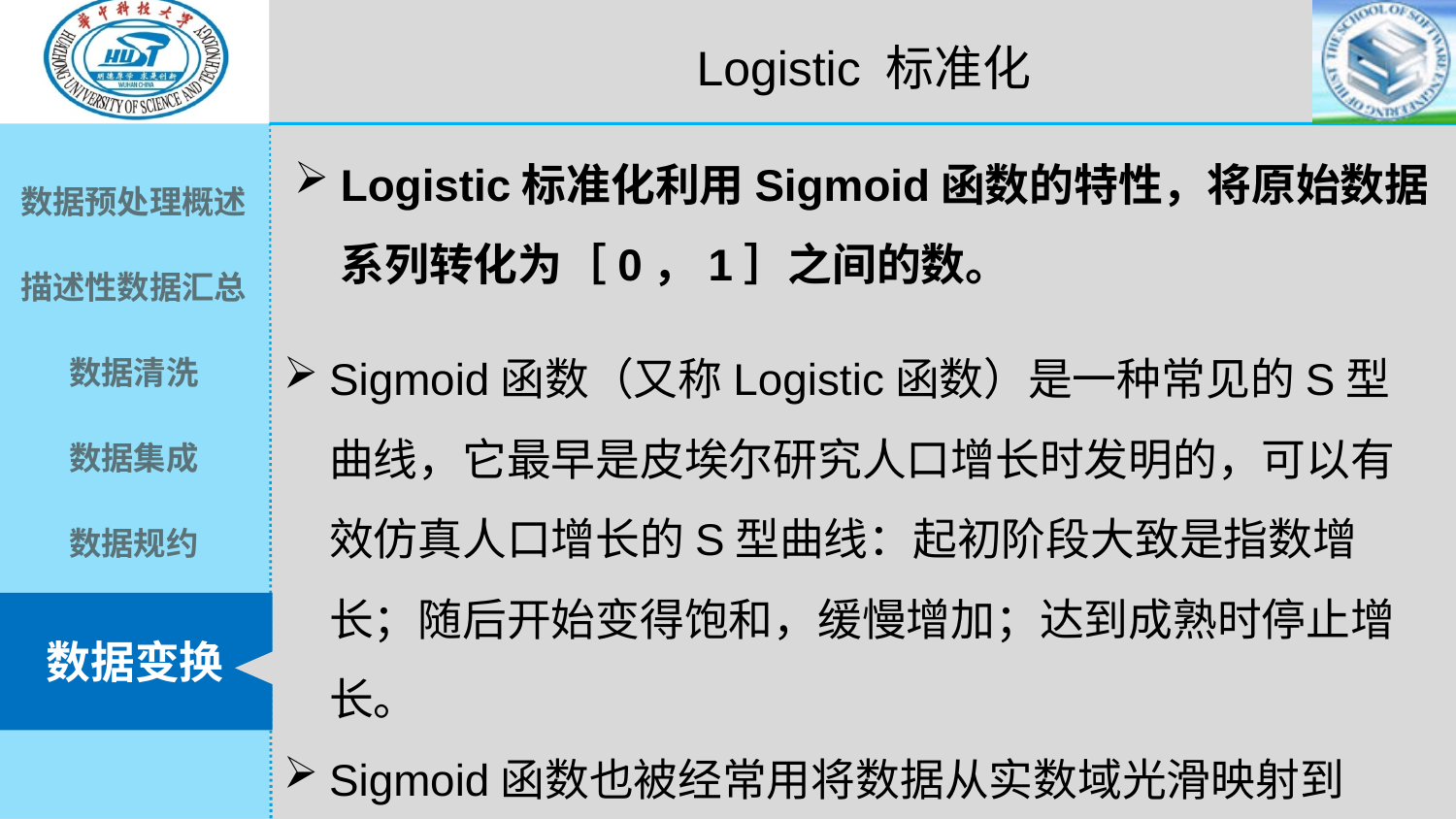

Logistic 标准化
Logistic标准化利用Sigmoid函数的特性，将原始数据系列转化为［0，1］之间的数。
Sigmoid函数（又称Logistic函数）是一种常见的S型曲线，它最早是皮埃尔研究人口增长时发明的，可以有效仿真人口增长的S型曲线：起初阶段大致是指数增长；随后开始变得饱和，缓慢增加；达到成熟时停止增长。
Sigmoid函数也被经常用将数据从实数域光滑映射到［0，1］空间。